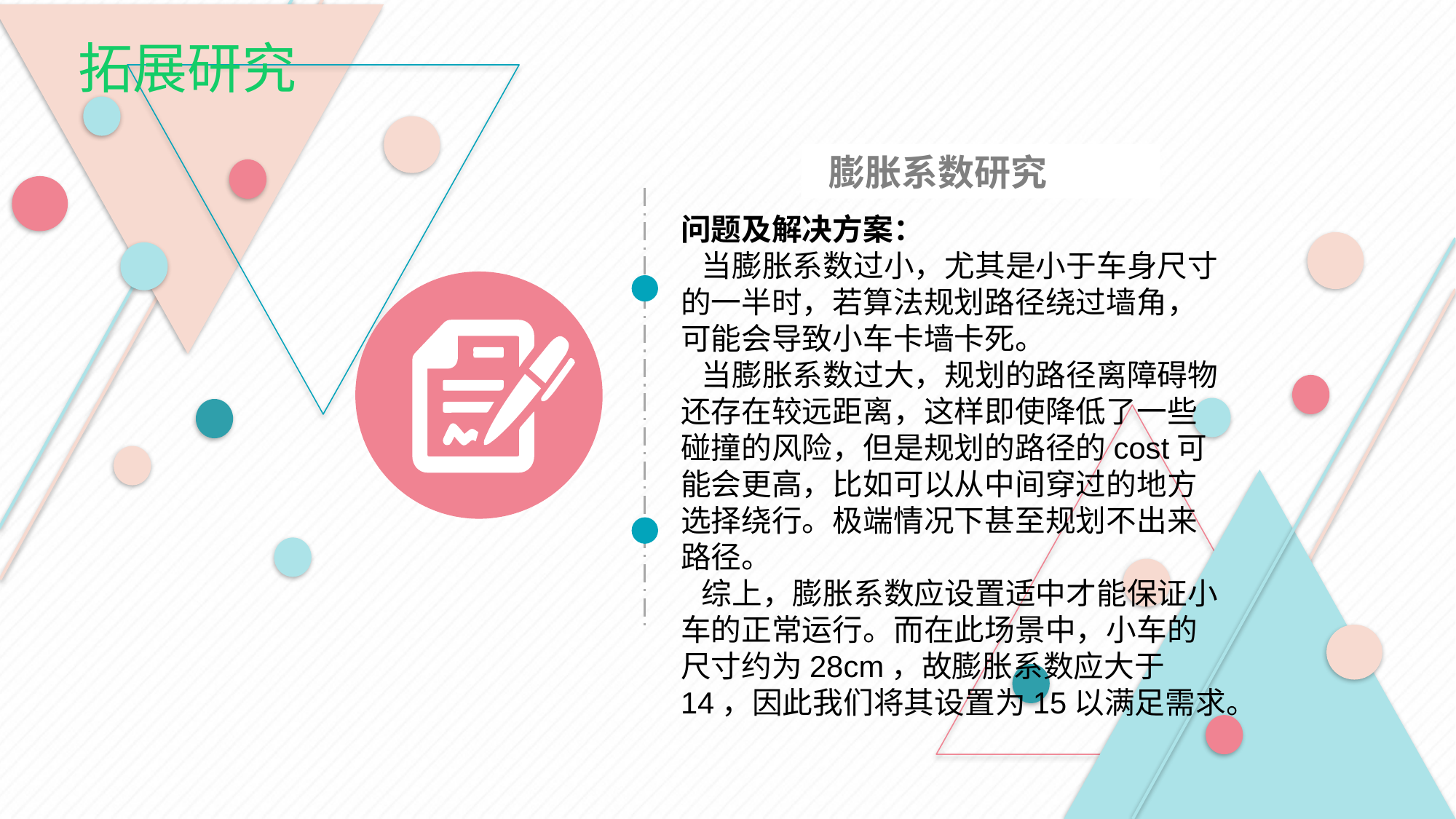

拓展研究

 膨胀系数研究

问题及解决方案：
  当膨胀系数过小，尤其是小于车身尺寸的一半时，若算法规划路径绕过墙角，可能会导致小车卡墙卡死。
  当膨胀系数过大，规划的路径离障碍物还存在较远距离，这样即使降低了一些碰撞的风险，但是规划的路径的cost可能会更高，比如可以从中间穿过的地方选择绕行。极端情况下甚至规划不出来路径。
  综上，膨胀系数应设置适中才能保证小车的正常运行。而在此场景中，小车的尺寸约为28cm，故膨胀系数应大于14，因此我们将其设置为15以满足需求。